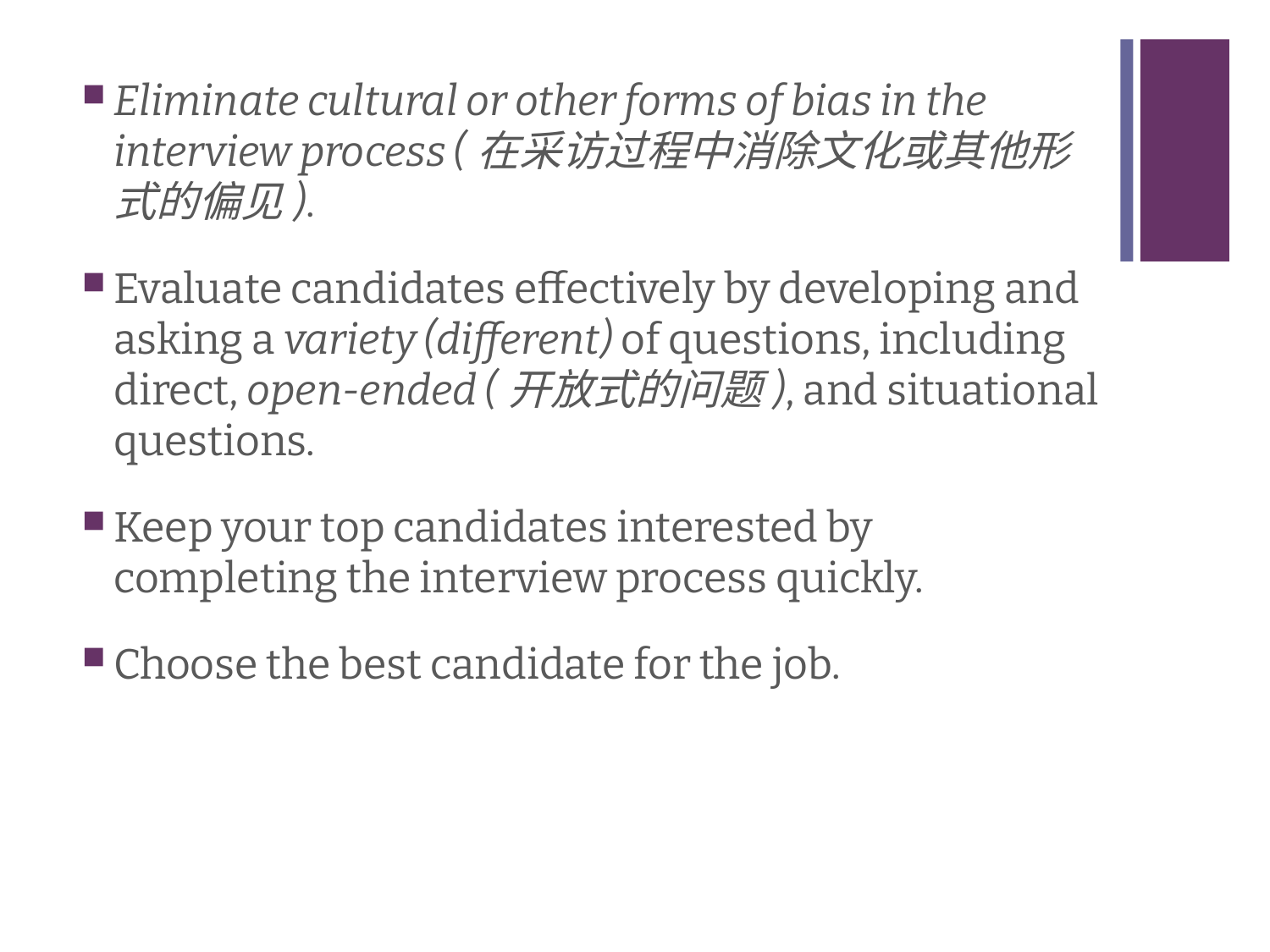

#
Eliminate cultural or other forms of bias in the interview process (在采访过程中消除文化或其他形式的偏见).
Evaluate candidates effectively by developing and asking a variety (different) of questions, including direct, open-ended (开放式的问题), and situational questions.
Keep your top candidates interested by completing the interview process quickly.
Choose the best candidate for the job.